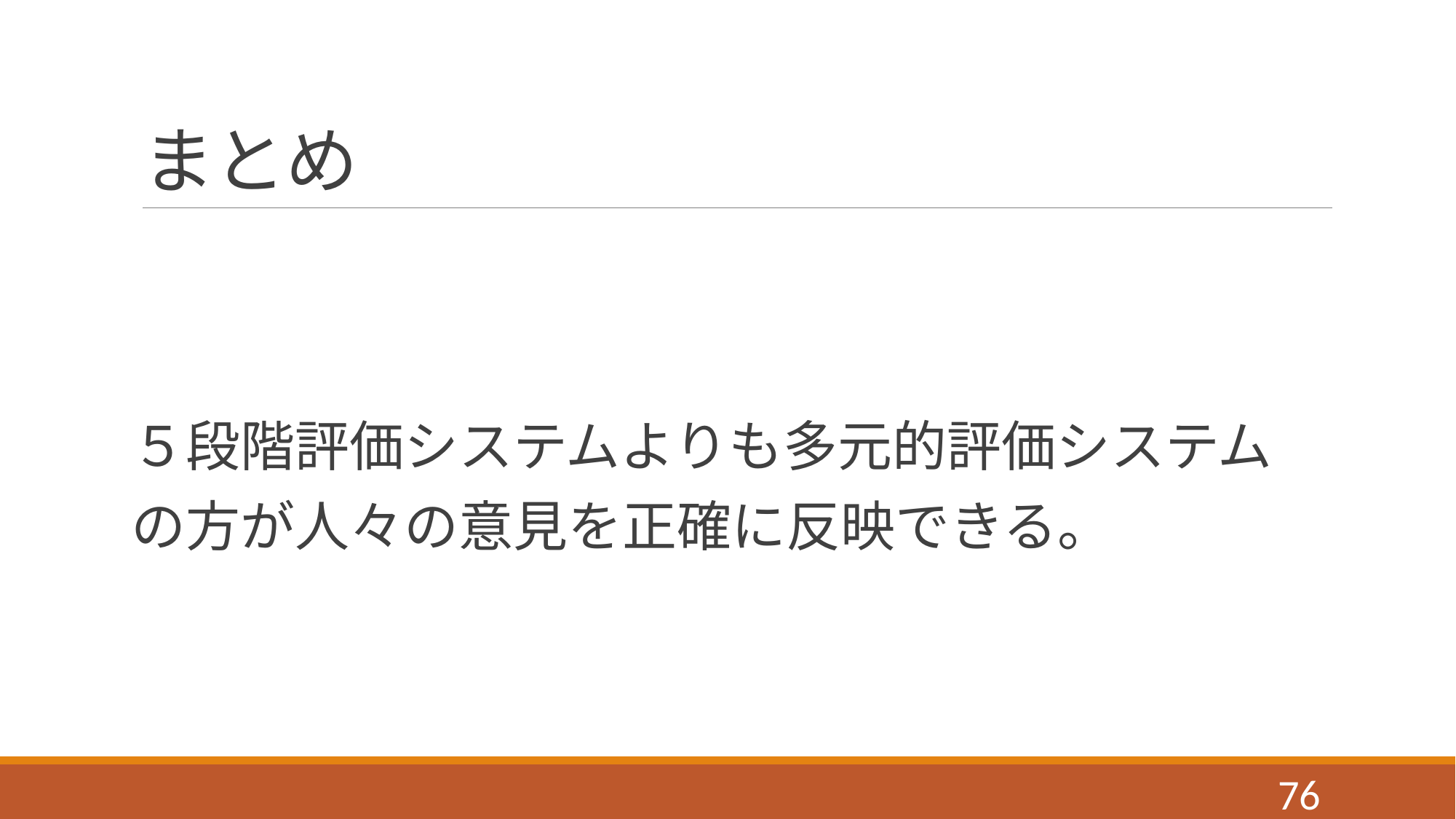

# まとめ
５段階評価システムよりも多元的評価システム
の方が人々の意見を正確に反映できる。
76